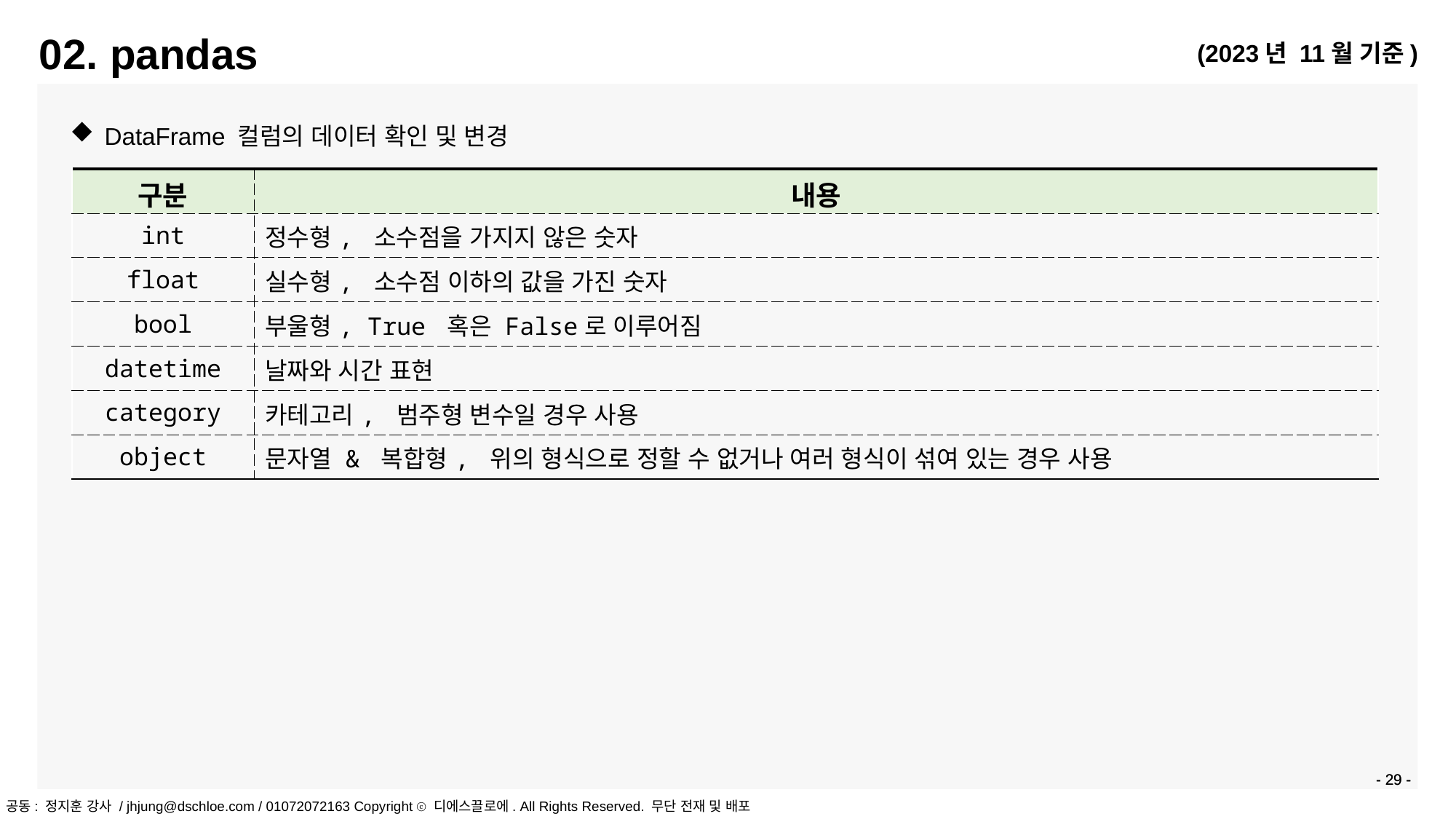

02. pandas
DataFrame 컬럼의 데이터 확인 및 변경
| 구분 | 내용 |
| --- | --- |
| int | 정수형, 소수점을 가지지 않은 숫자 |
| float | 실수형, 소수점 이하의 값을 가진 숫자 |
| bool | 부울형, True 혹은 False로 이루어짐 |
| datetime | 날짜와 시간 표현 |
| category | 카테고리, 범주형 변수일 경우 사용 |
| object | 문자열 & 복합형, 위의 형식으로 정할 수 없거나 여러 형식이 섞여 있는 경우 사용 |
- 29 -